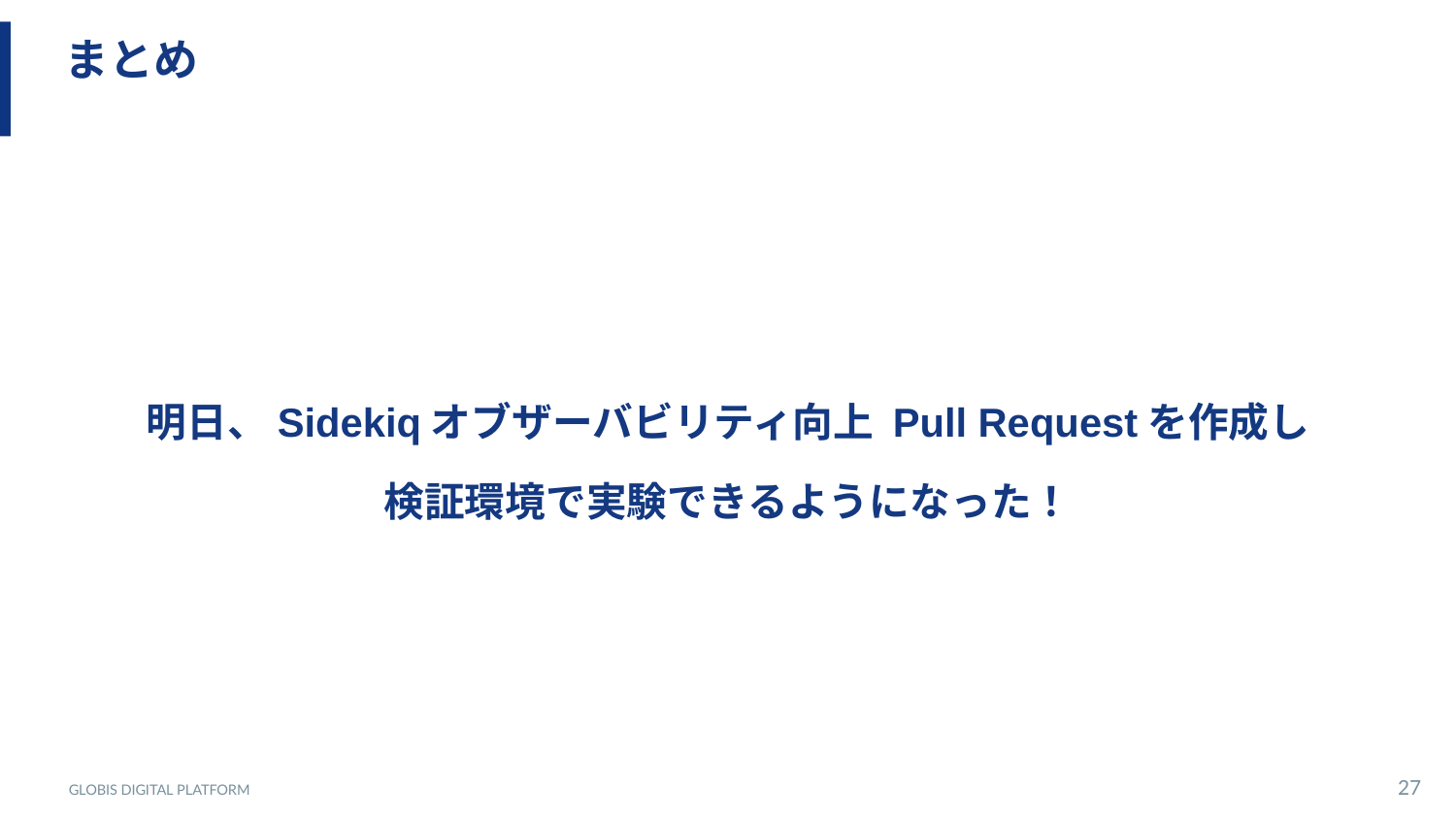

# まとめ

明日、Sidekiqオブザーバビリティ向上 Pull Requestを作成し
検証環境で実験できるようになった！